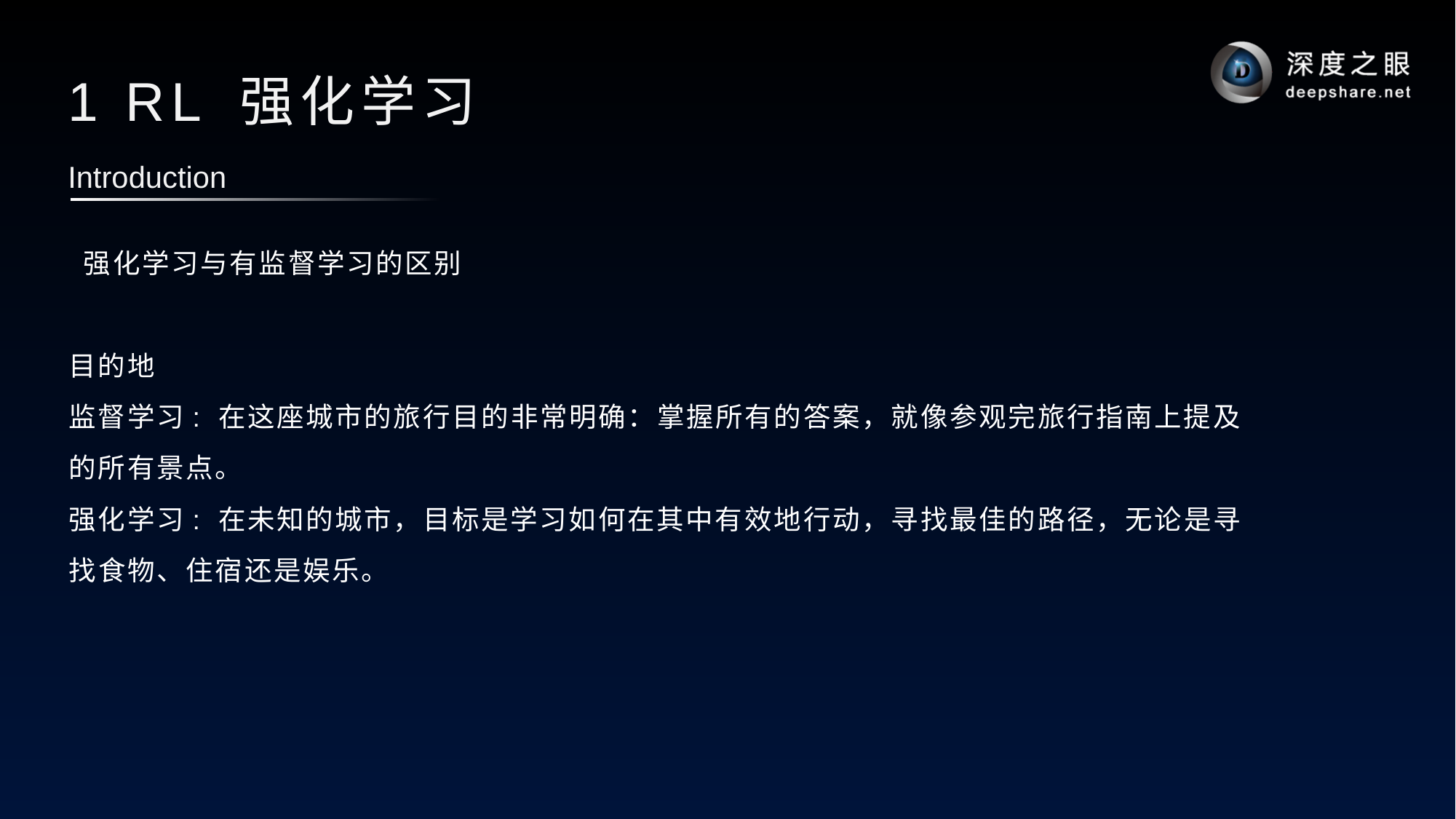

# 1 RL 强化学习
Introduction
 强化学习与有监督学习的区别

目的地
监督学习: 在这座城市的旅行目的非常明确：掌握所有的答案，就像参观完旅行指南上提及
的所有景点。
强化学习: 在未知的城市，目标是学习如何在其中有效地行动，寻找最佳的路径，无论是寻
找食物、住宿还是娱乐。